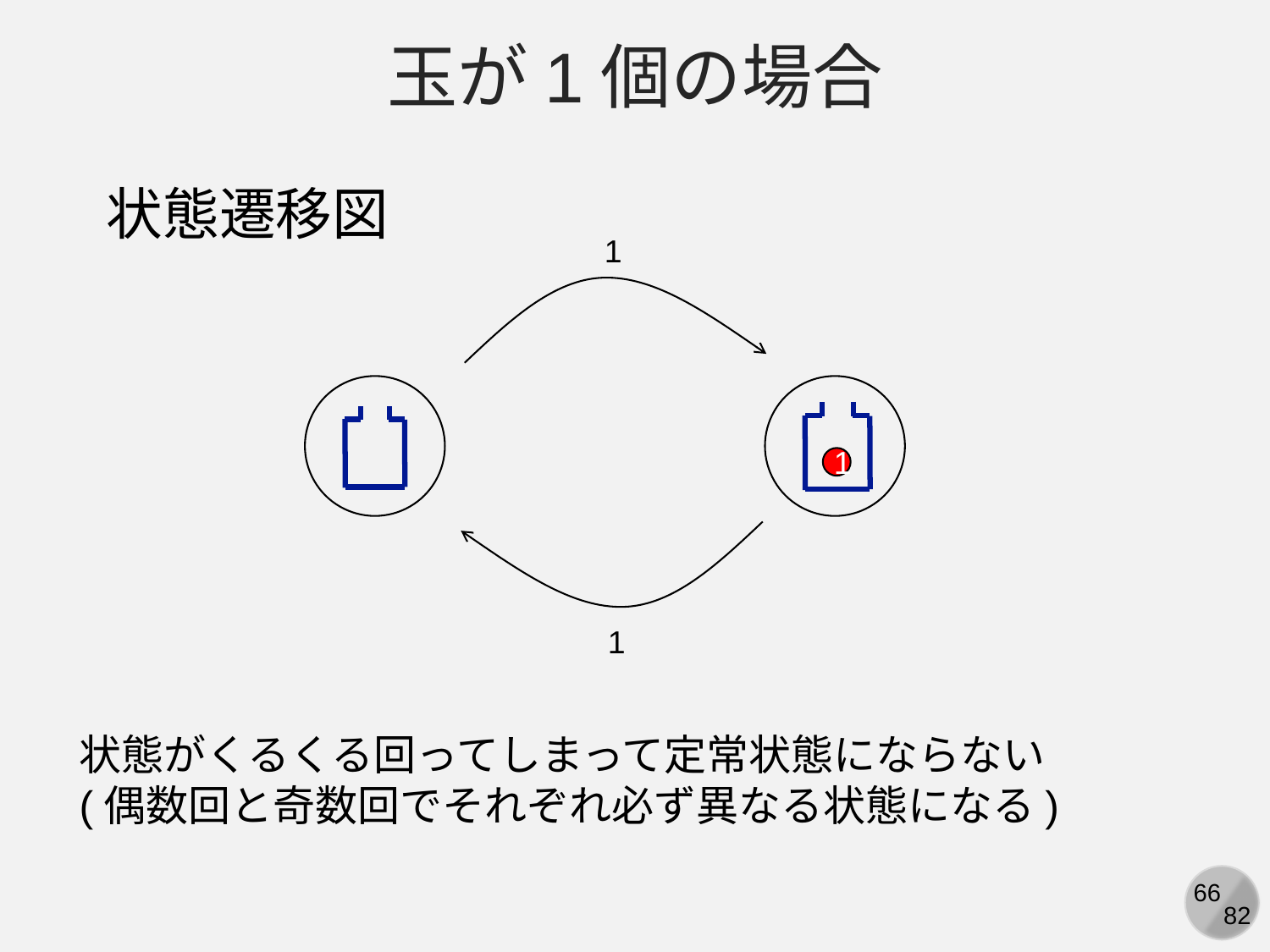

玉が1個の場合
状態遷移図
1

1

1
状態がくるくる回ってしまって定常状態にならない
(偶数回と奇数回でそれぞれ必ず異なる状態になる)